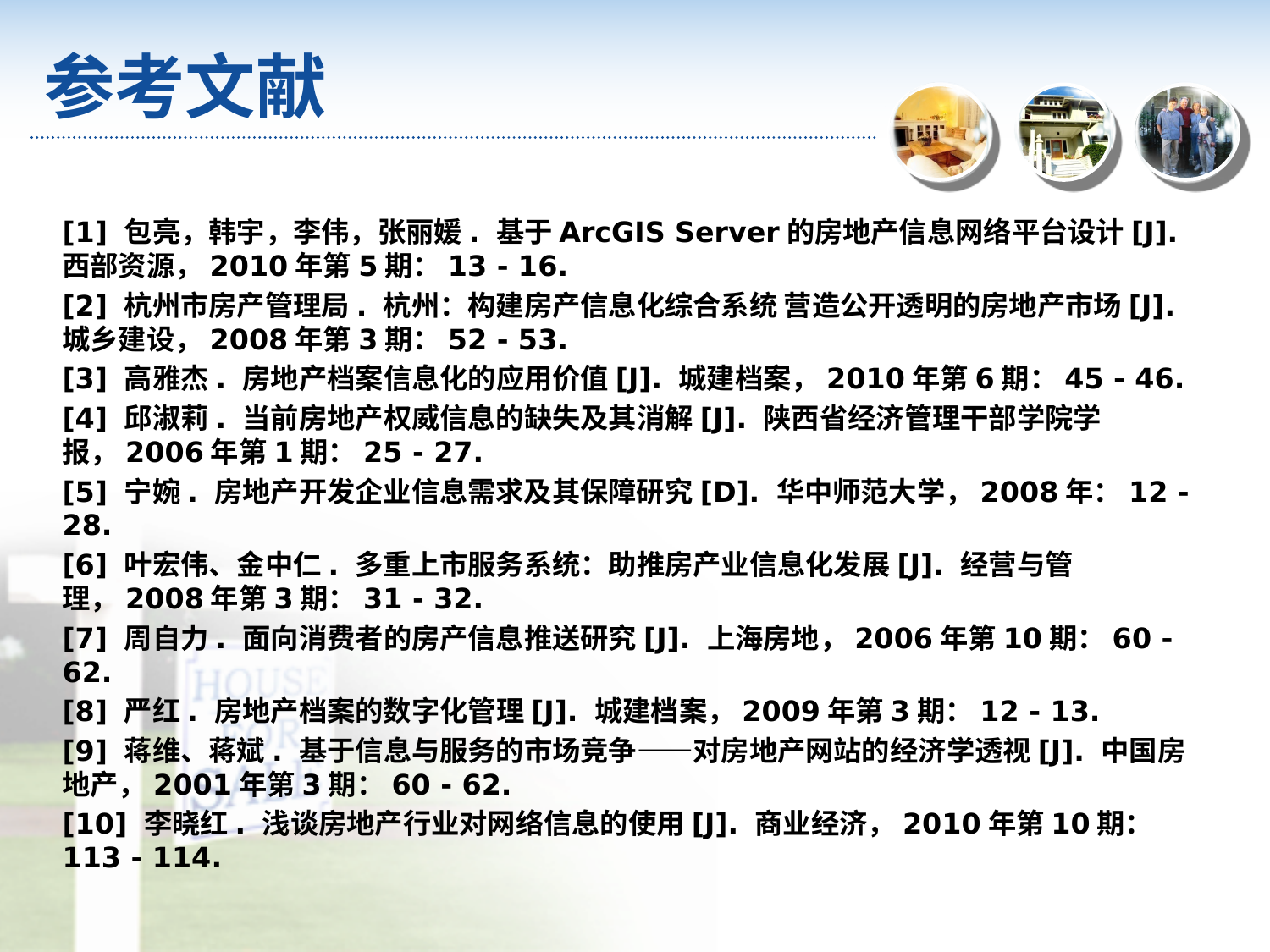

# 参考文献
[1] 包亮，韩宇，李伟，张丽媛. 基于ArcGIS Server的房地产信息网络平台设计[J]. 西部资源，2010年第5期：13 - 16.
[2] 杭州市房产管理局. 杭州：构建房产信息化综合系统 营造公开透明的房地产市场[J]. 城乡建设，2008年第3期：52 - 53.
[3] 高雅杰. 房地产档案信息化的应用价值[J]. 城建档案，2010年第6期：45 - 46.
[4] 邱淑莉. 当前房地产权威信息的缺失及其消解[J]. 陕西省经济管理干部学院学报，2006年第1期：25 - 27.
[5] 宁婉. 房地产开发企业信息需求及其保障研究[D]. 华中师范大学，2008年：12 - 28.
[6] 叶宏伟、金中仁. 多重上市服务系统：助推房产业信息化发展[J]. 经营与管理，2008年第3期：31 - 32.
[7] 周自力. 面向消费者的房产信息推送研究[J]. 上海房地，2006年第10期：60 - 62.
[8] 严红. 房地产档案的数字化管理[J]. 城建档案，2009年第3期：12 - 13.
[9] 蒋维、蒋斌. 基于信息与服务的市场竞争——对房地产网站的经济学透视[J]. 中国房地产，2001年第3期：60 - 62.
[10] 李晓红. 浅谈房地产行业对网络信息的使用[J]. 商业经济，2010年第10期：113 - 114.